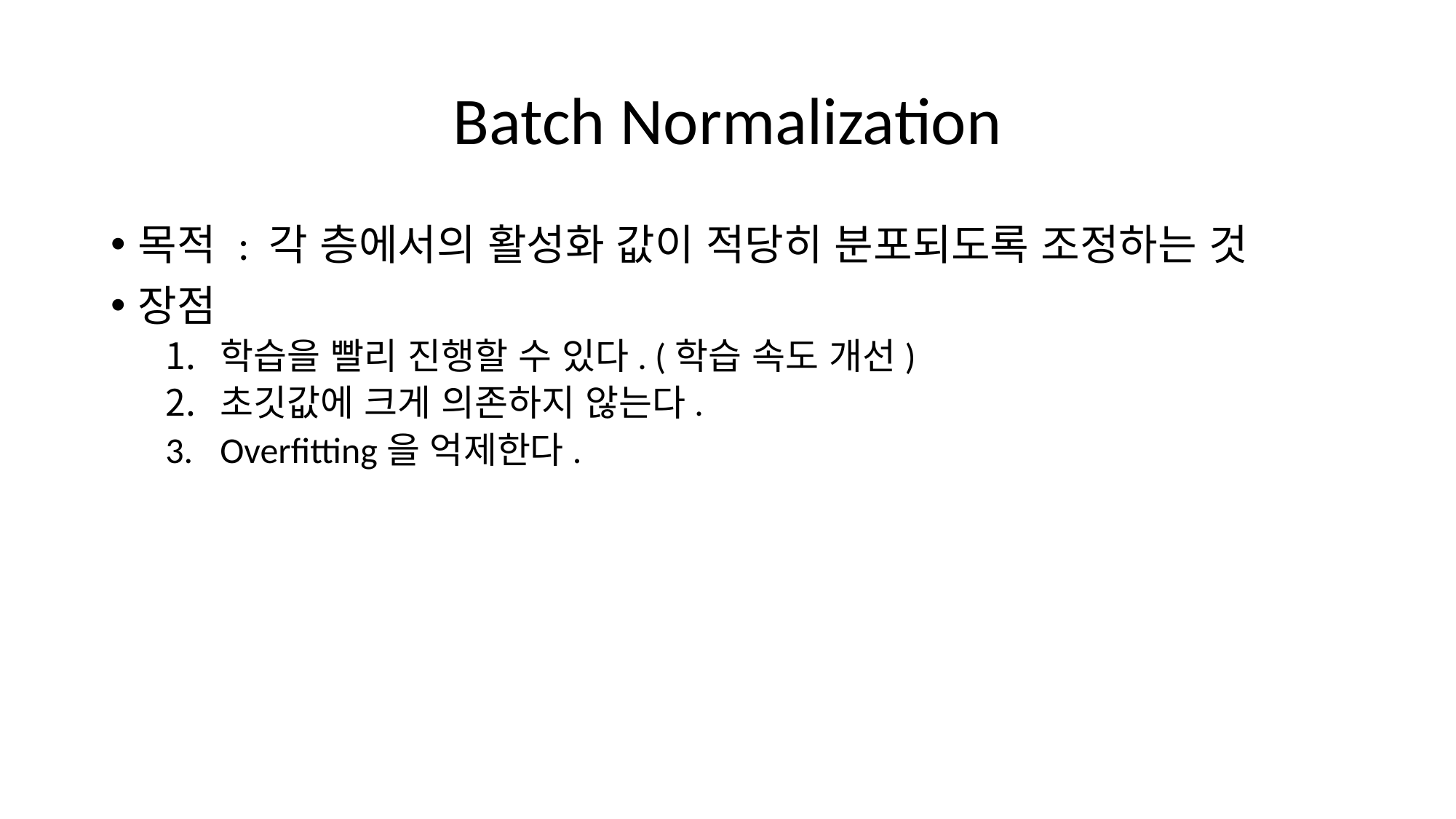

# Batch Normalization
목적 : 각 층에서의 활성화 값이 적당히 분포되도록 조정하는 것
장점
학습을 빨리 진행할 수 있다. (학습 속도 개선)
초깃값에 크게 의존하지 않는다.
Overfitting을 억제한다.